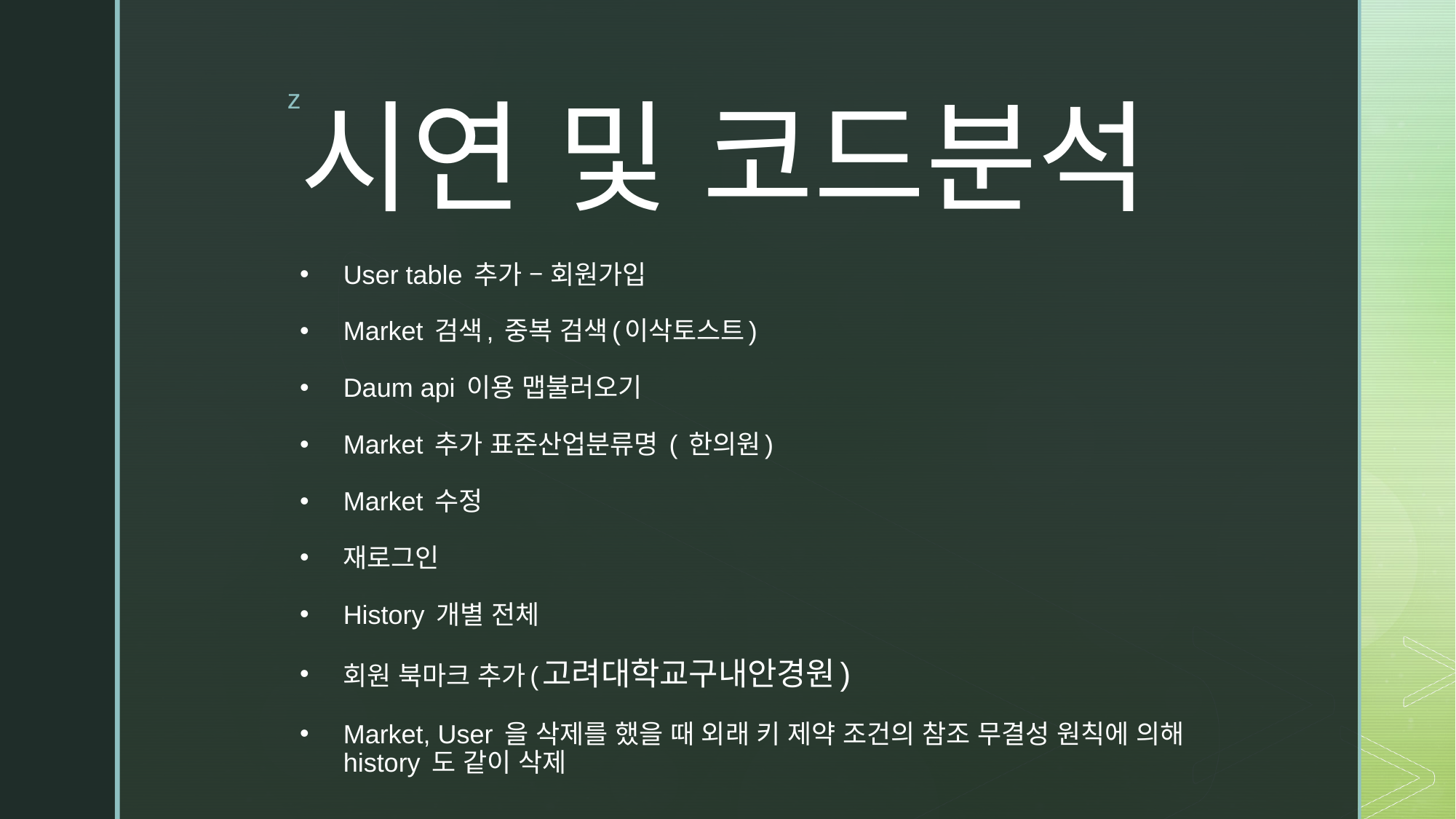

# 시연 및 코드분석
User table 추가 – 회원가입

Market 검색, 중복 검색(이삭토스트)

Daum api 이용 맵불러오기

Market 추가 표준산업분류명 ( 한의원)

Market 수정

재로그인

History 개별 전체

회원 북마크 추가(고려대학교구내안경원)

Market, User 을 삭제를 했을 때 외래 키 제약 조건의 참조 무결성 원칙에 의해  history 도 같이 삭제